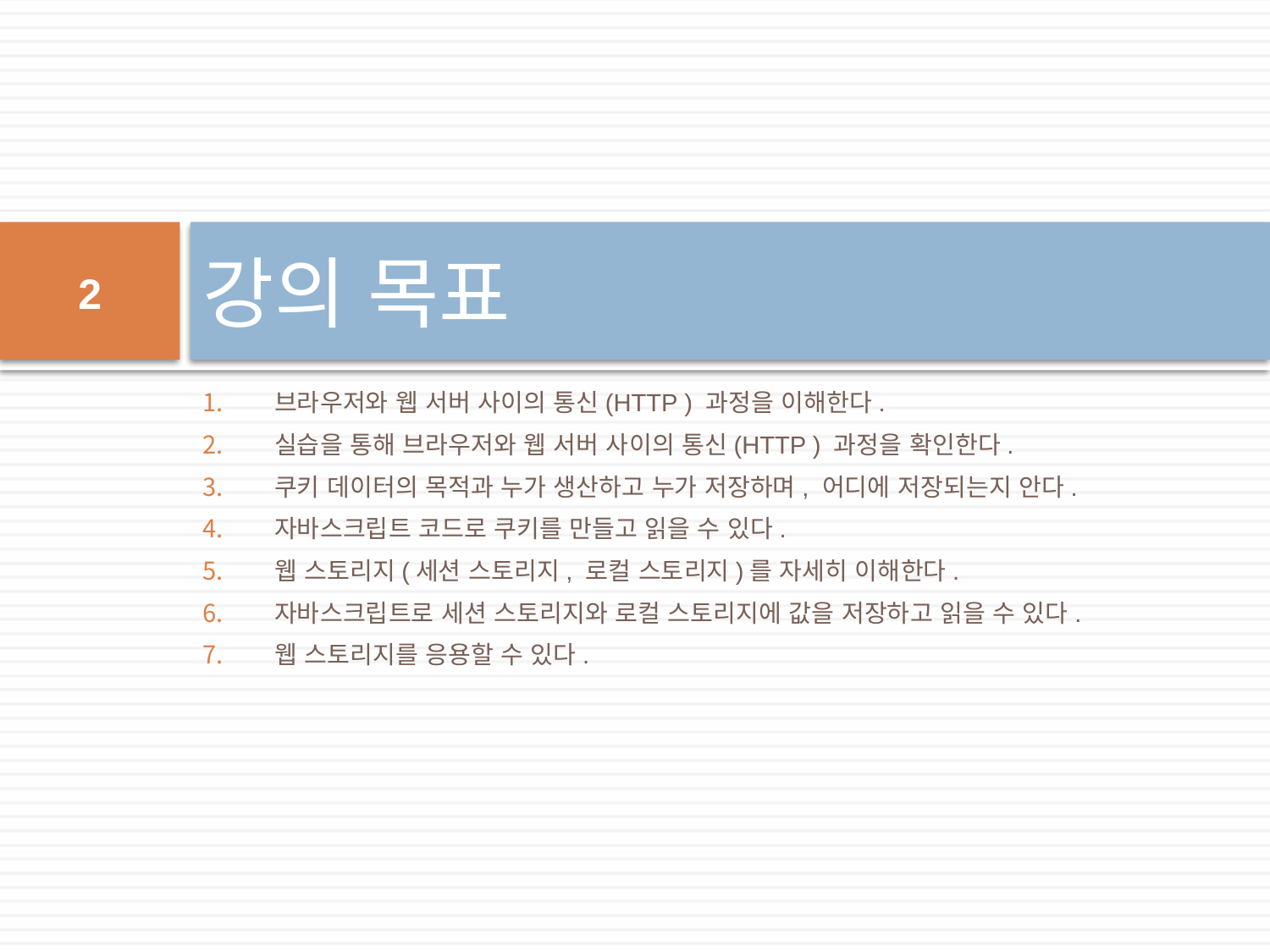

# 강의 목표
2
브라우저와 웹 서버 사이의 통신(HTTP ) 과정을 이해한다.
실습을 통해 브라우저와 웹 서버 사이의 통신(HTTP ) 과정을 확인한다.
쿠키 데이터의 목적과 누가 생산하고 누가 저장하며, 어디에 저장되는지 안다.
자바스크립트 코드로 쿠키를 만들고 읽을 수 있다.
웹 스토리지(세션 스토리지, 로컬 스토리지)를 자세히 이해한다.
자바스크립트로 세션 스토리지와 로컬 스토리지에 값을 저장하고 읽을 수 있다.
웹 스토리지를 응용할 수 있다.